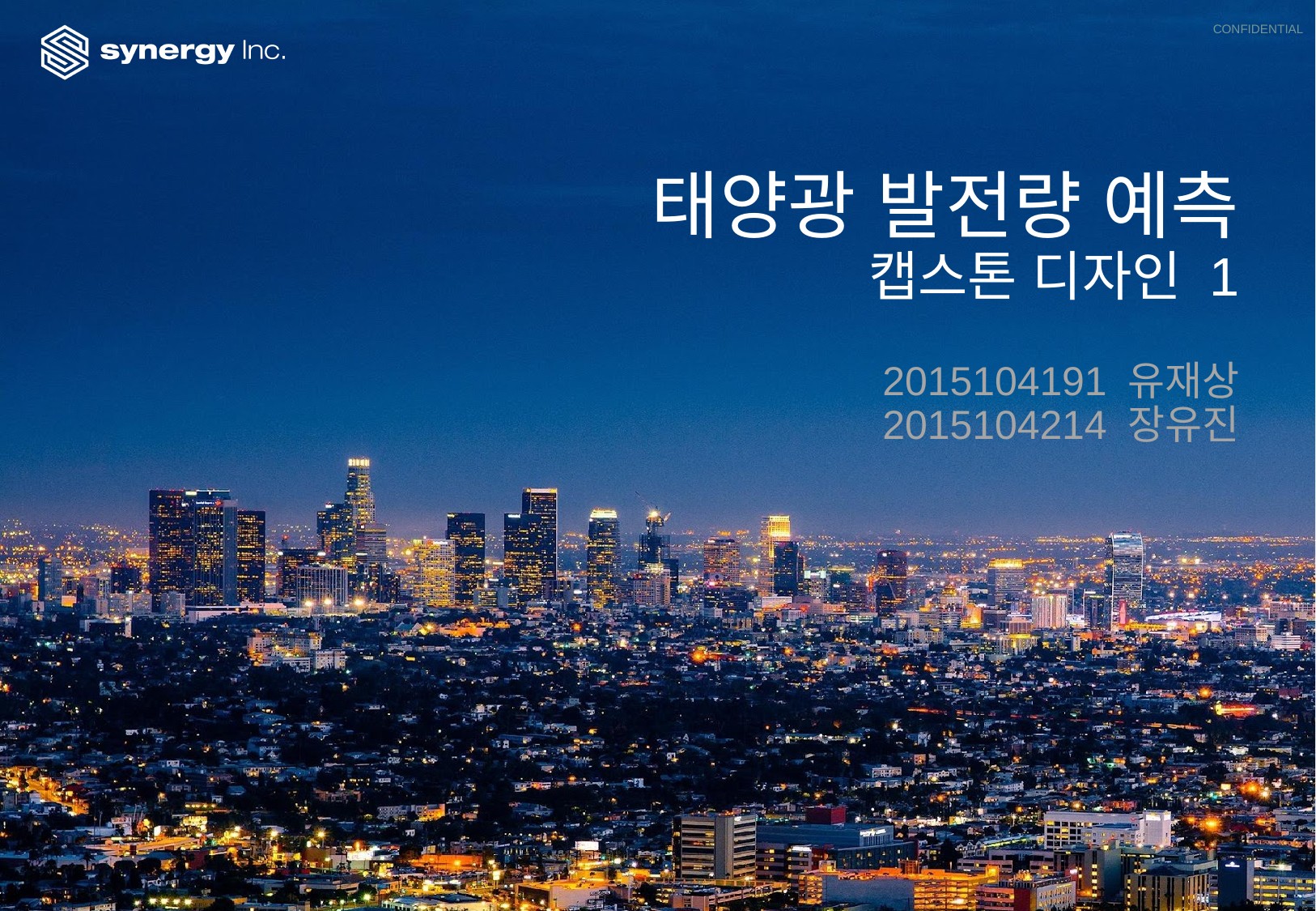

# 태양광 발전량 예측
캡스톤 디자인 1
2015104191 유재상
2015104214 장유진